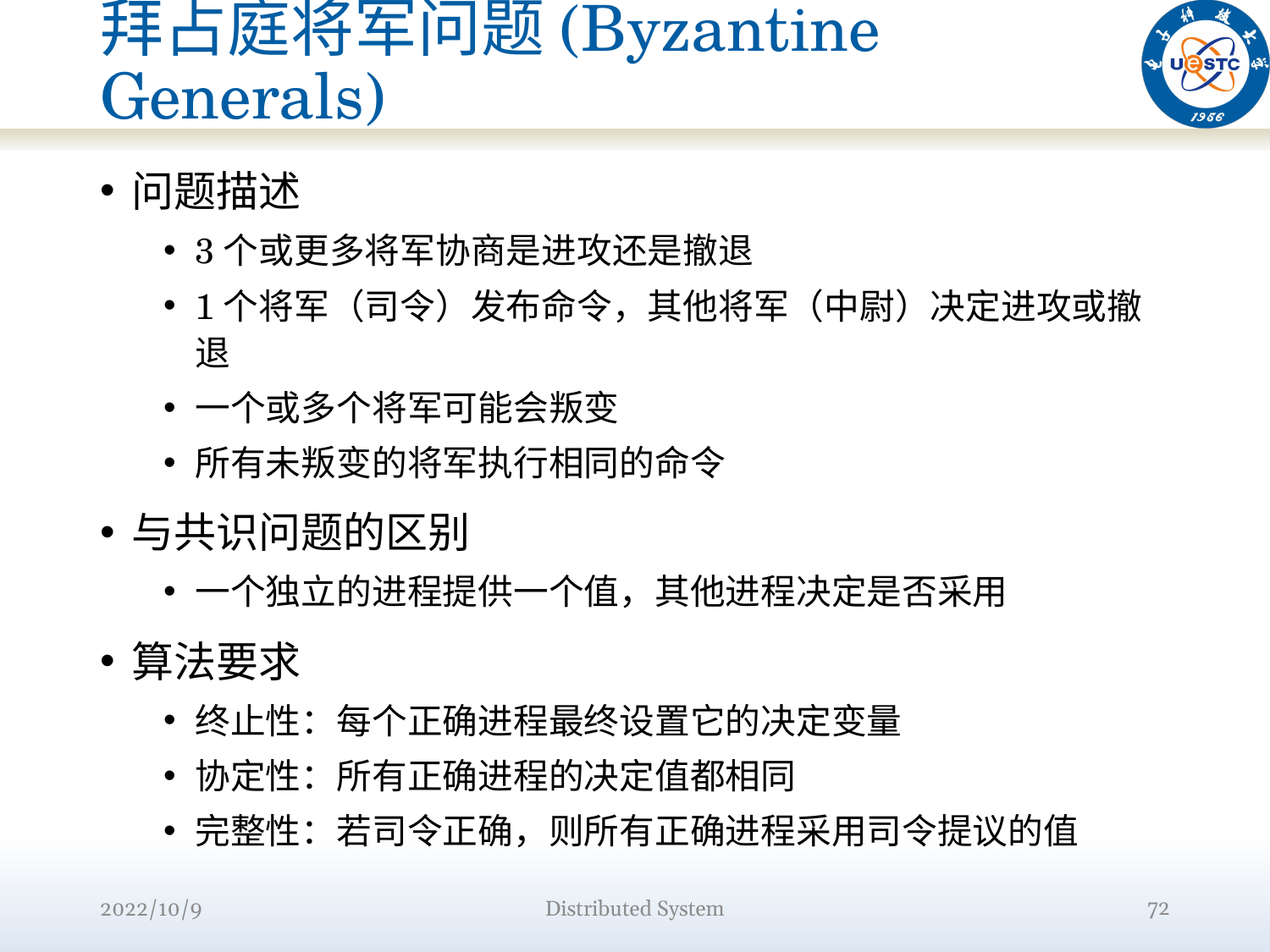

# 拜占庭将军问题(Byzantine Generals)
问题描述
3个或更多将军协商是进攻还是撤退
1个将军（司令）发布命令，其他将军（中尉）决定进攻或撤退
一个或多个将军可能会叛变
所有未叛变的将军执行相同的命令
与共识问题的区别
一个独立的进程提供一个值，其他进程决定是否采用
算法要求
终止性：每个正确进程最终设置它的决定变量
协定性：所有正确进程的决定值都相同
完整性：若司令正确，则所有正确进程采用司令提议的值
2022/10/9
Distributed System
72